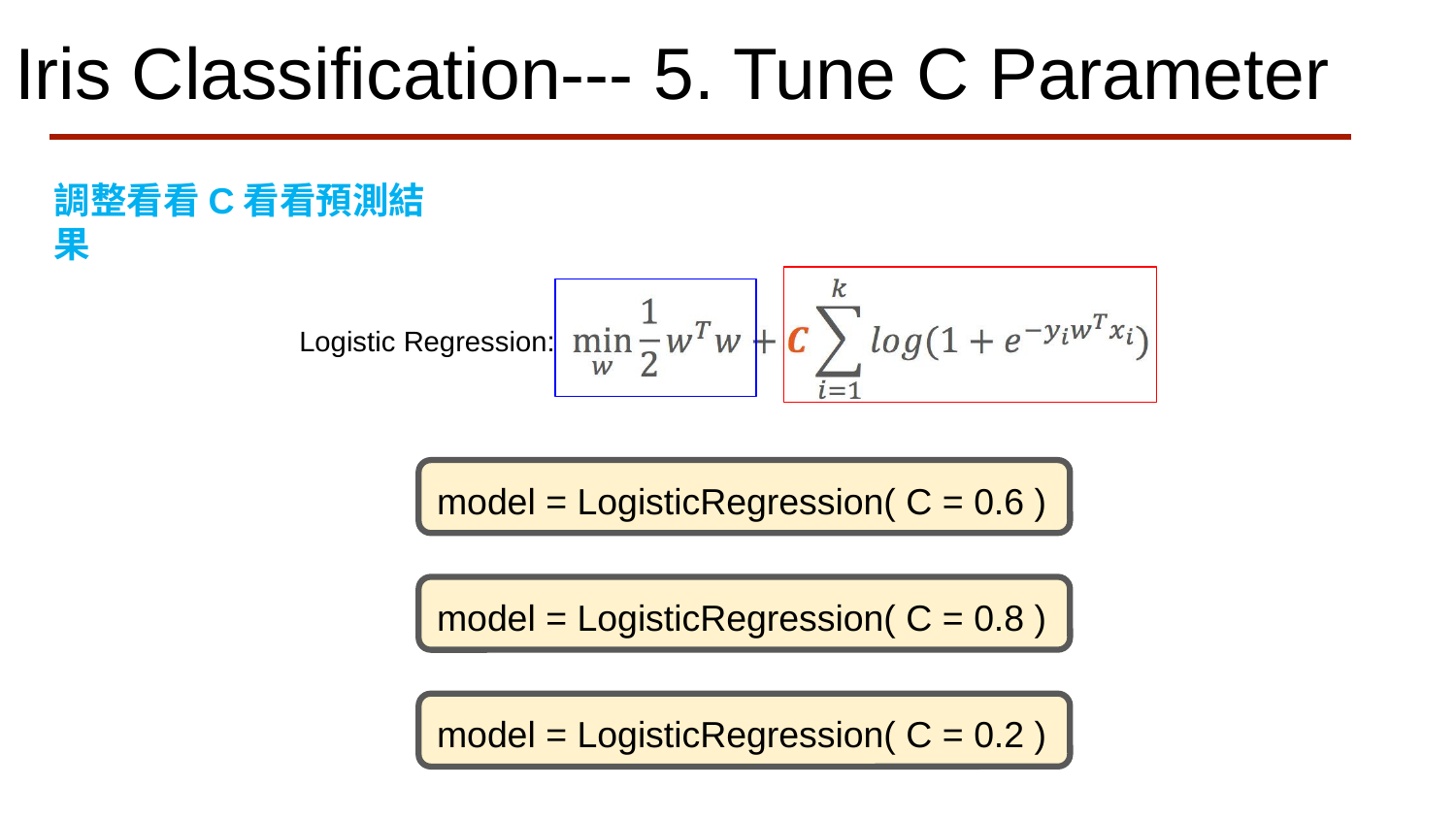

# Iris Classification--- 5. Tune C Parameter
調整看看C看看預測結果

Logistic Regression:
model = LogisticRegression( C = 0.6 )
model = LogisticRegression( C = 0.8 )
model = LogisticRegression( C = 0.2 )